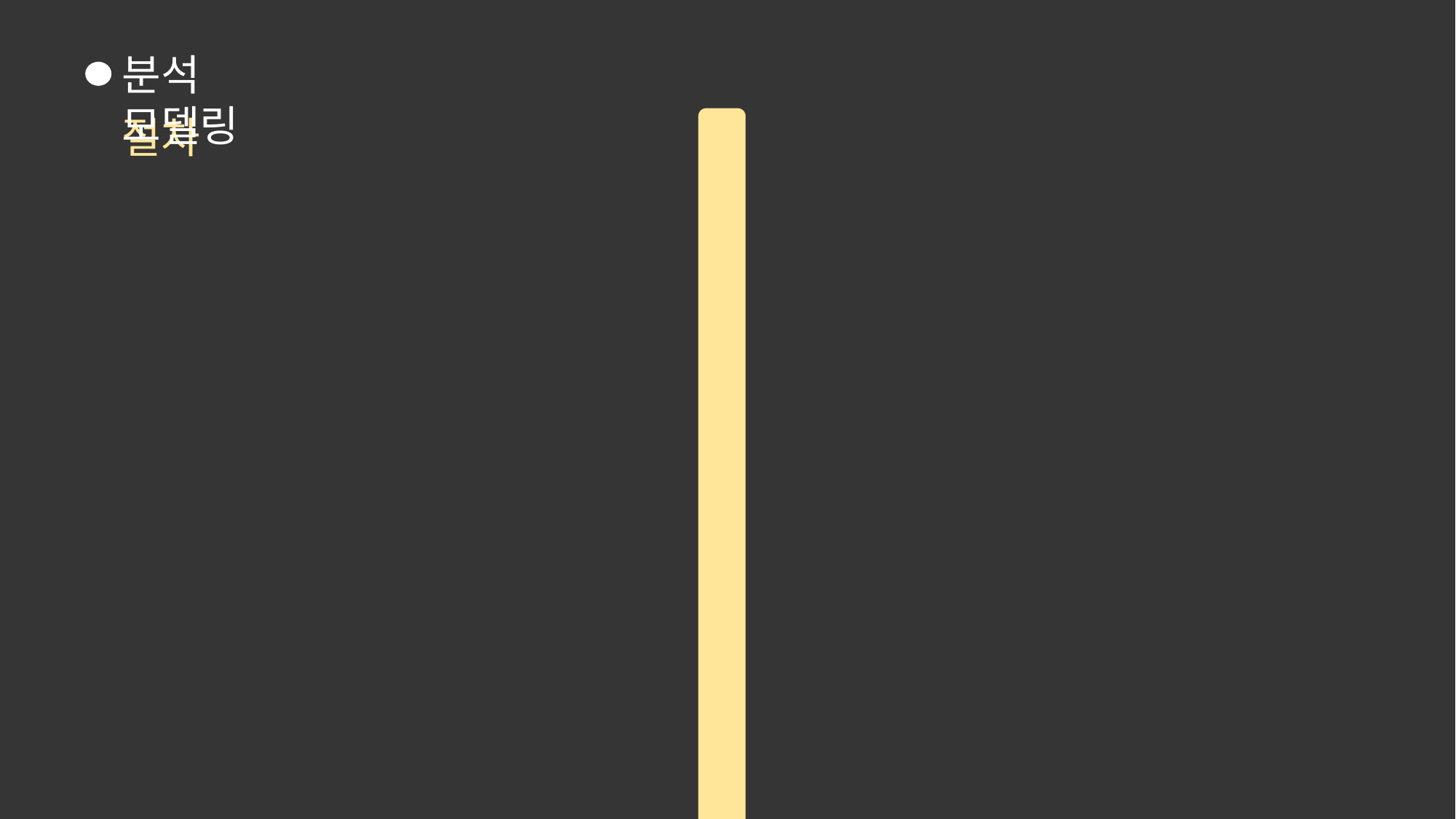

분석 모델링

절차

보호소를 3가지(A형, B형, C형)
유형으로 나누어 기준을 잡는다.
ARIMA분석으로 예측한
2024년 유기동물 마리 수를 활용하여
시군구 별로 예측 일 최대 마리 수를
산출해 낸다.
시군구 별로 예측 일 최대 마리 수를
 산출해 낸다.
예측한 유기동물 수,
시군구 별 위치 등을 고려하여
군집화를 진행한다.
군집화 결과를 토대로 지역별
보호소 설립 로드맵을 마련한다.